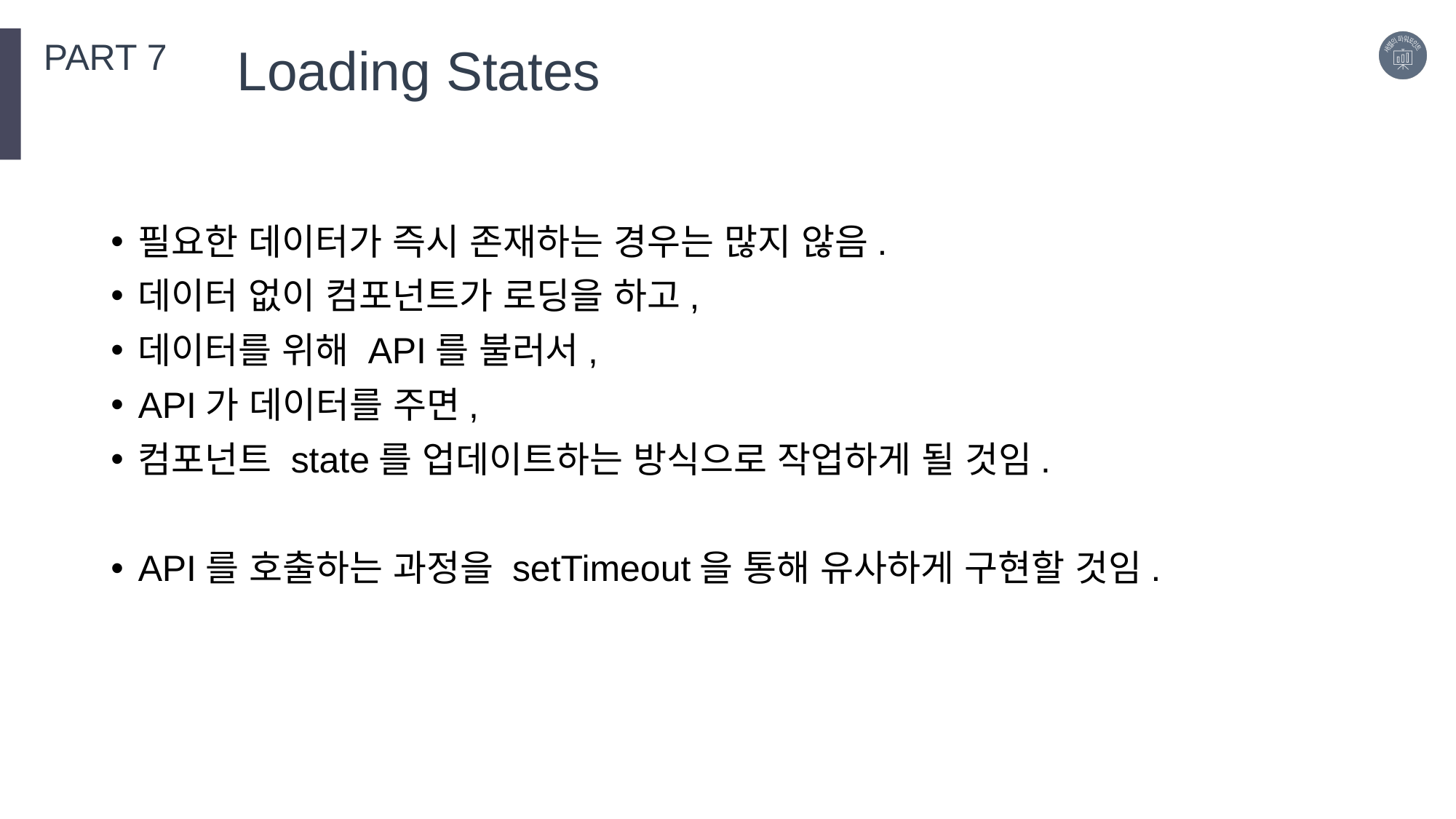

PART 7
Loading States
필요한 데이터가 즉시 존재하는 경우는 많지 않음.
데이터 없이 컴포넌트가 로딩을 하고,
데이터를 위해 API를 불러서,
API가 데이터를 주면,
컴포넌트 state를 업데이트하는 방식으로 작업하게 될 것임.

API를 호출하는 과정을 setTimeout을 통해 유사하게 구현할 것임.